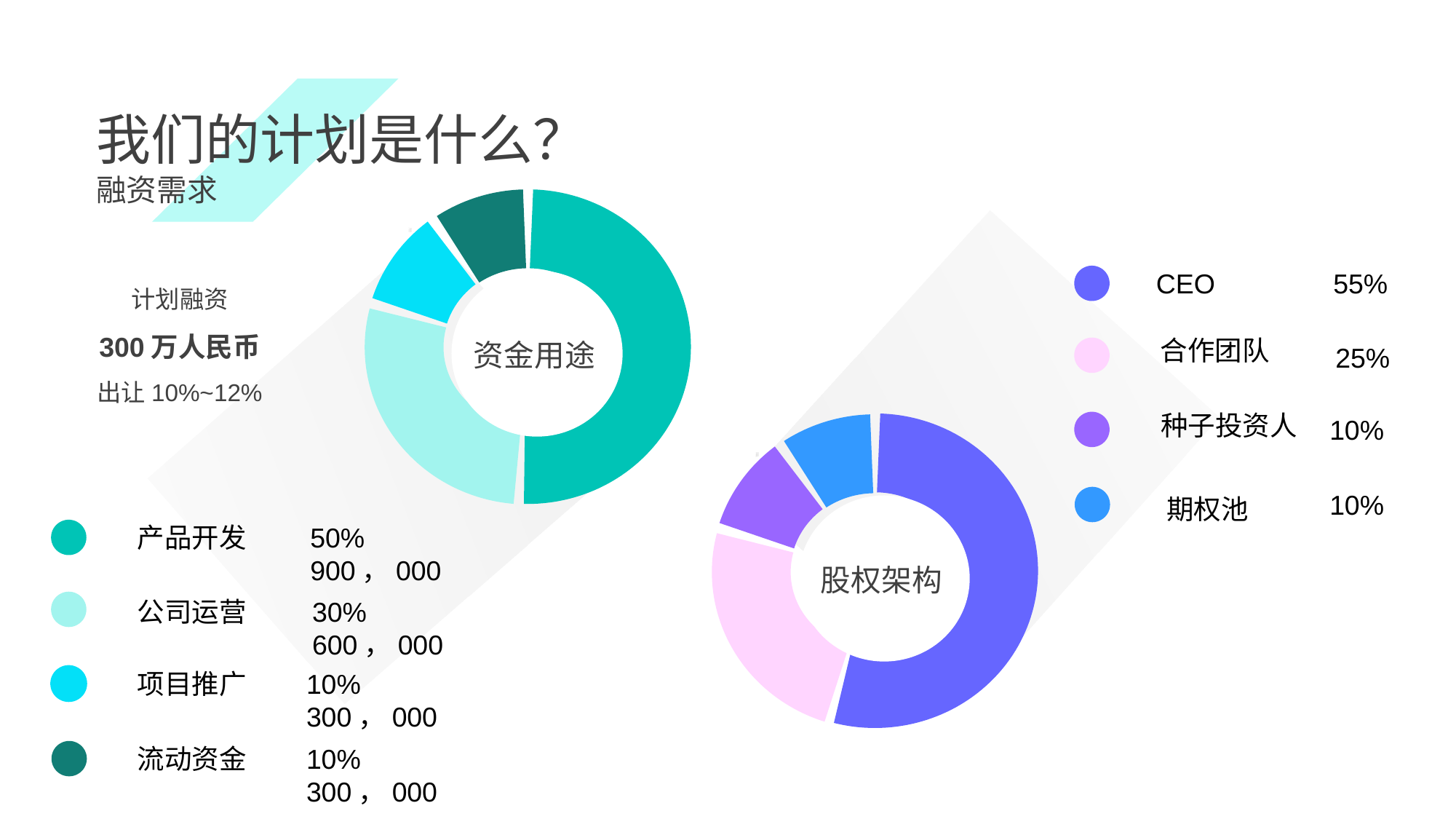

我们的计划是什么？
融资需求

CEO
55%
计划融资
300万人民币
出让10%~12%

资金用途

合作团队
25%

种子投资人
10%

10%

期权池

产品开发
50%  900，000

股权架构
公司运营
30%  600，000

项目推广
10%  300，000

流动资金
10%  300，000